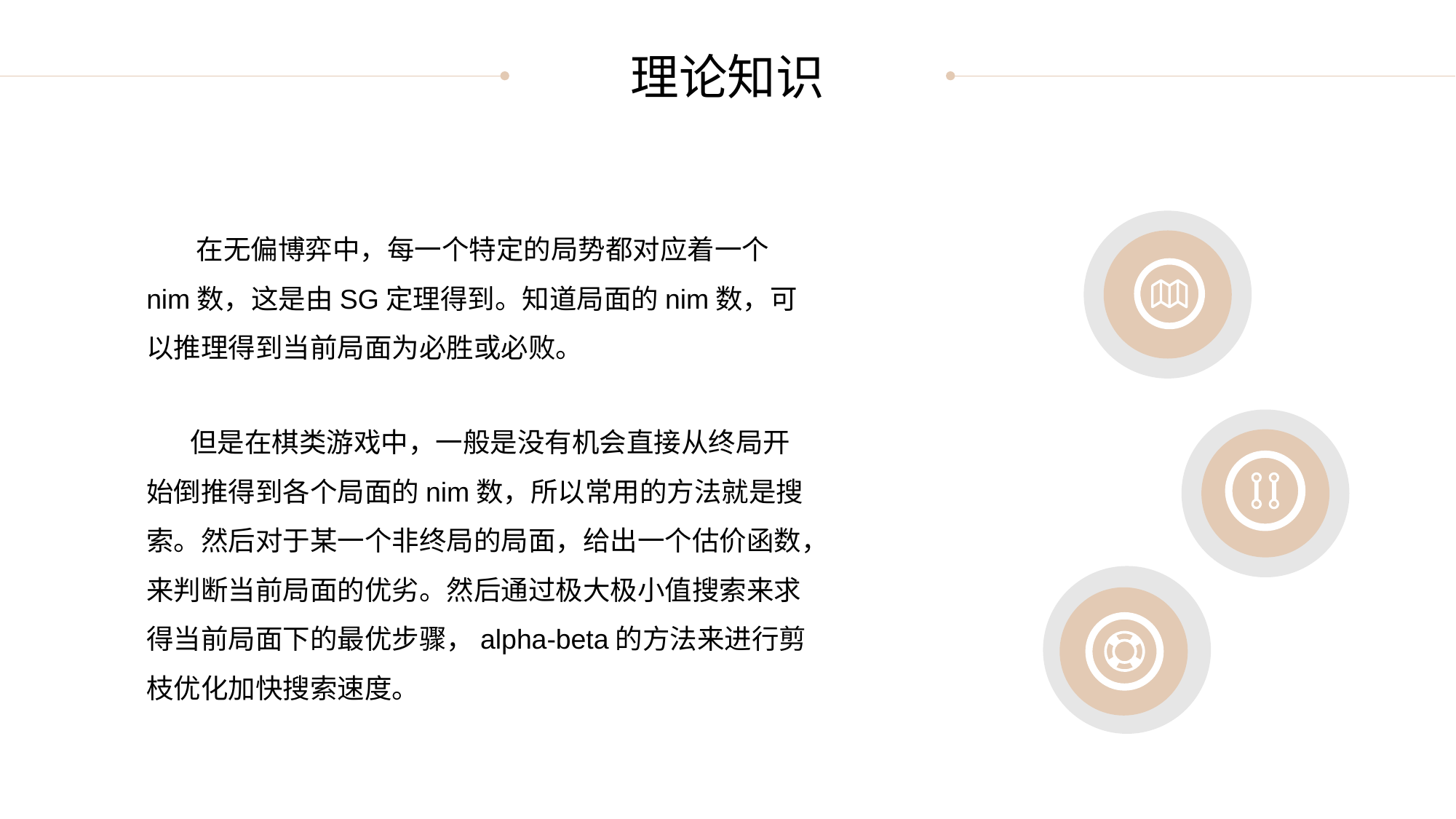

理论知识
       在无偏博弈中，每一个特定的局势都对应着一个nim数，这是由SG定理得到。知道局面的nim数，可以推理得到当前局面为必胜或必败。

      但是在棋类游戏中，一般是没有机会直接从终局开始倒推得到各个局面的nim数，所以常用的方法就是搜索。然后对于某一个非终局的局面，给出一个估价函数，来判断当前局面的优劣。然后通过极大极小值搜索来求得当前局面下的最优步骤，alpha-beta的方法来进行剪枝优化加快搜索速度。